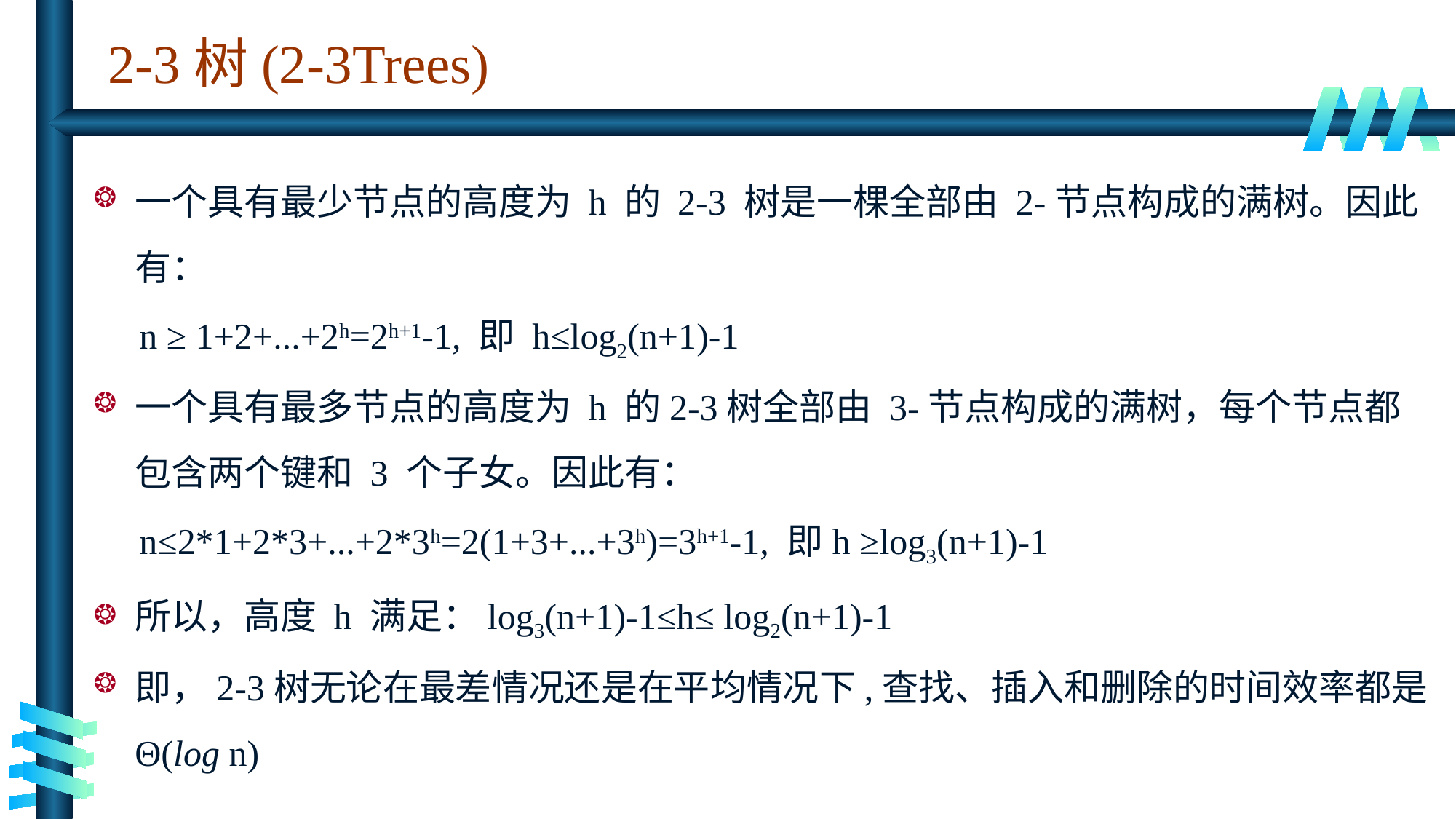

# 2-3树(2-3Trees)
一个具有最少节点的高度为 h 的 2-3 树是一棵全部由 2-节点构成的满树。因此有：
     n ≥ 1+2+...+2h=2h+1-1, 即 h≤log2(n+1)-1
一个具有最多节点的高度为 h 的2-3树全部由 3-节点构成的满树，每个节点都包含两个键和 3 个子女。因此有：
     n≤2*1+2*3+...+2*3h=2(1+3+...+3h)=3h+1-1, 即h ≥log3(n+1)-1
所以，高度 h 满足：log3(n+1)-1≤h≤ log2(n+1)-1
即，2-3树无论在最差情况还是在平均情况下,查找、插入和删除的时间效率都是 Θ(log n)